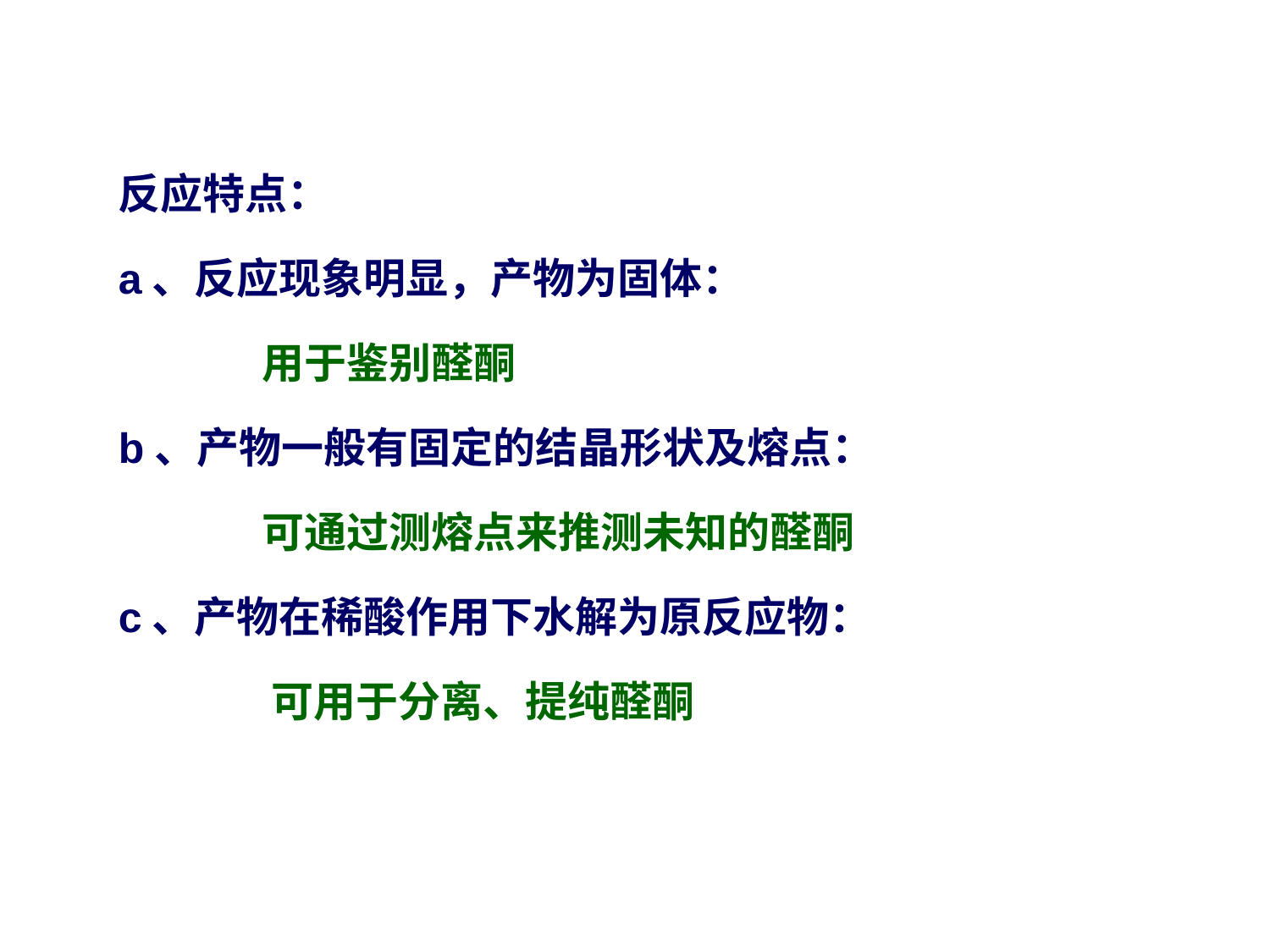

反应特点：
a、反应现象明显，产物为固体：
              用于鉴别醛酮
b、产物一般有固定的结晶形状及熔点：
              可通过测熔点来推测未知的醛酮
c、产物在稀酸作用下水解为原反应物：
               可用于分离、提纯醛酮

31